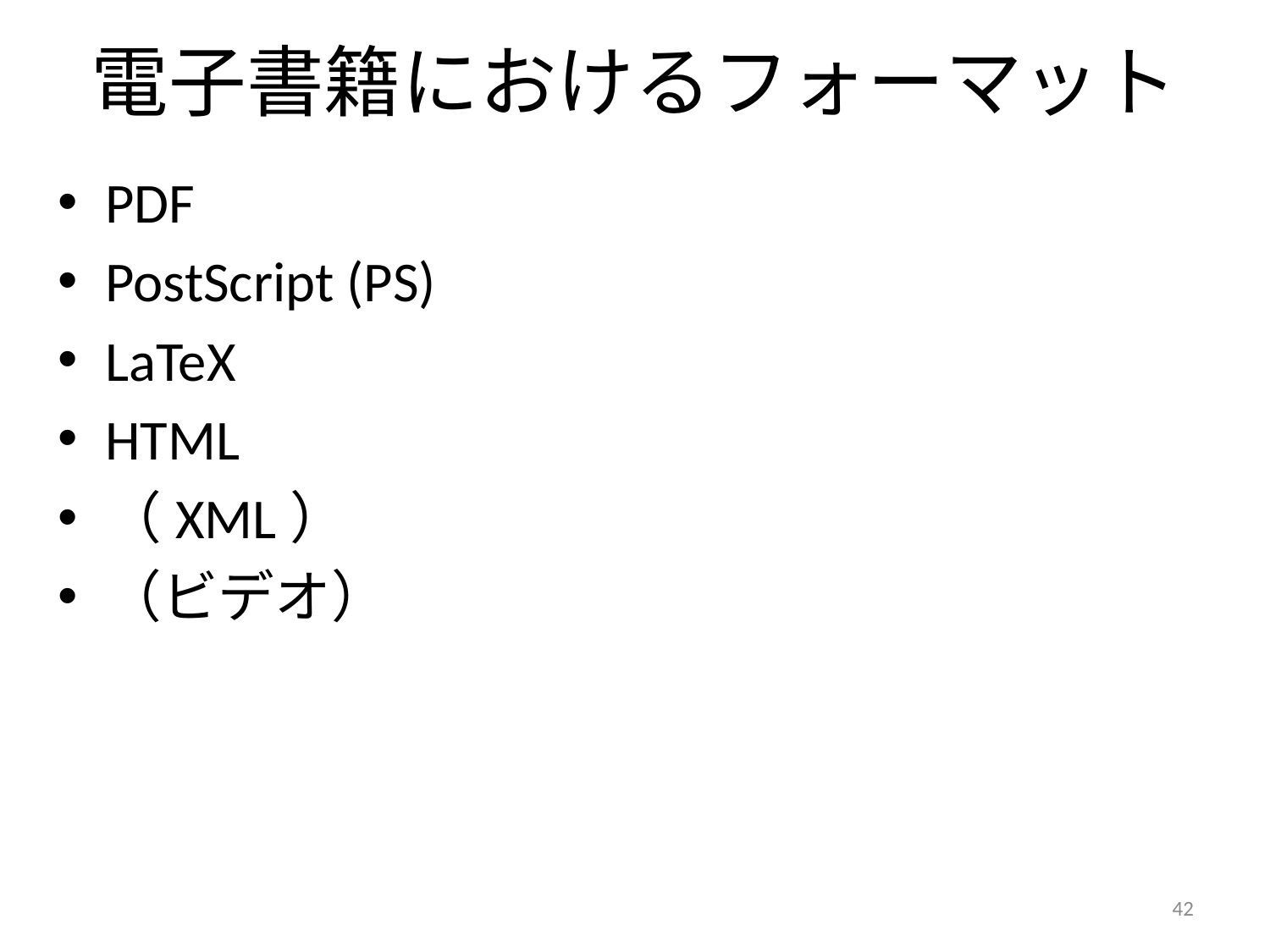

# 電子書籍におけるフォーマット
PDF
PostScript (PS)
LaTeX
HTML
（XML）
（ビデオ）
42